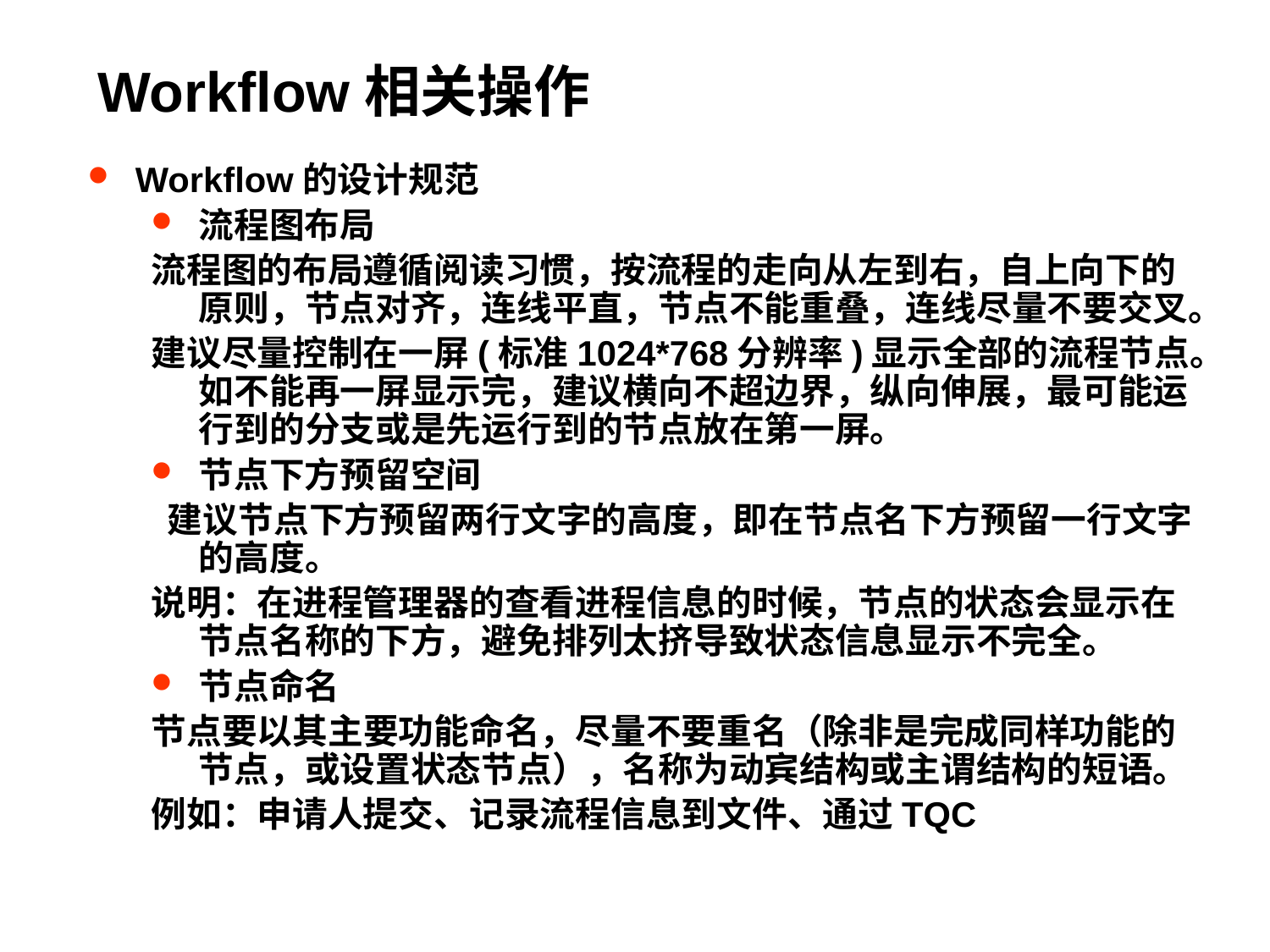

# Workflow相关操作
Workflow的设计规范
流程图布局
流程图的布局遵循阅读习惯，按流程的走向从左到右，自上向下的原则，节点对齐，连线平直，节点不能重叠，连线尽量不要交叉。
建议尽量控制在一屏(标准1024*768分辨率)显示全部的流程节点。如不能再一屏显示完，建议横向不超边界，纵向伸展，最可能运行到的分支或是先运行到的节点放在第一屏。
节点下方预留空间
 建议节点下方预留两行文字的高度，即在节点名下方预留一行文字的高度。
说明：在进程管理器的查看进程信息的时候，节点的状态会显示在节点名称的下方，避免排列太挤导致状态信息显示不完全。
节点命名
节点要以其主要功能命名，尽量不要重名（除非是完成同样功能的节点，或设置状态节点），名称为动宾结构或主谓结构的短语。
例如：申请人提交、记录流程信息到文件、通过TQC